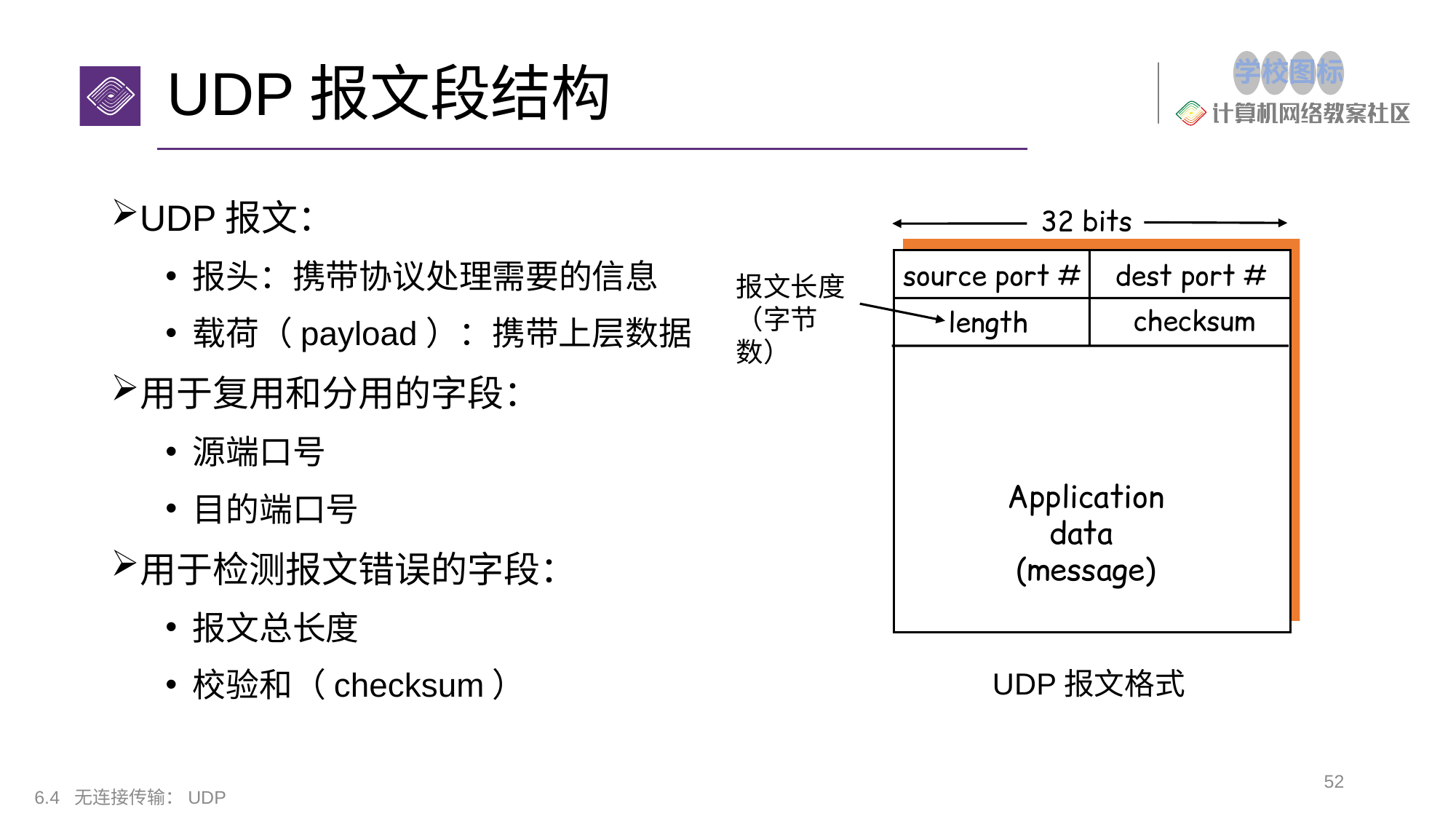

# UDP报文段结构
UDP报文：
报头：携带协议处理需要的信息
载荷（payload）：携带上层数据
用于复用和分用的字段：
源端口号
目的端口号
用于检测报文错误的字段：
报文总长度
校验和（checksum）

32 bits

source port #
dest port #
报文长度（字节数）

checksum

length

Application
data
(message)
UDP报文格式
52
6.4  无连接传输：UDP